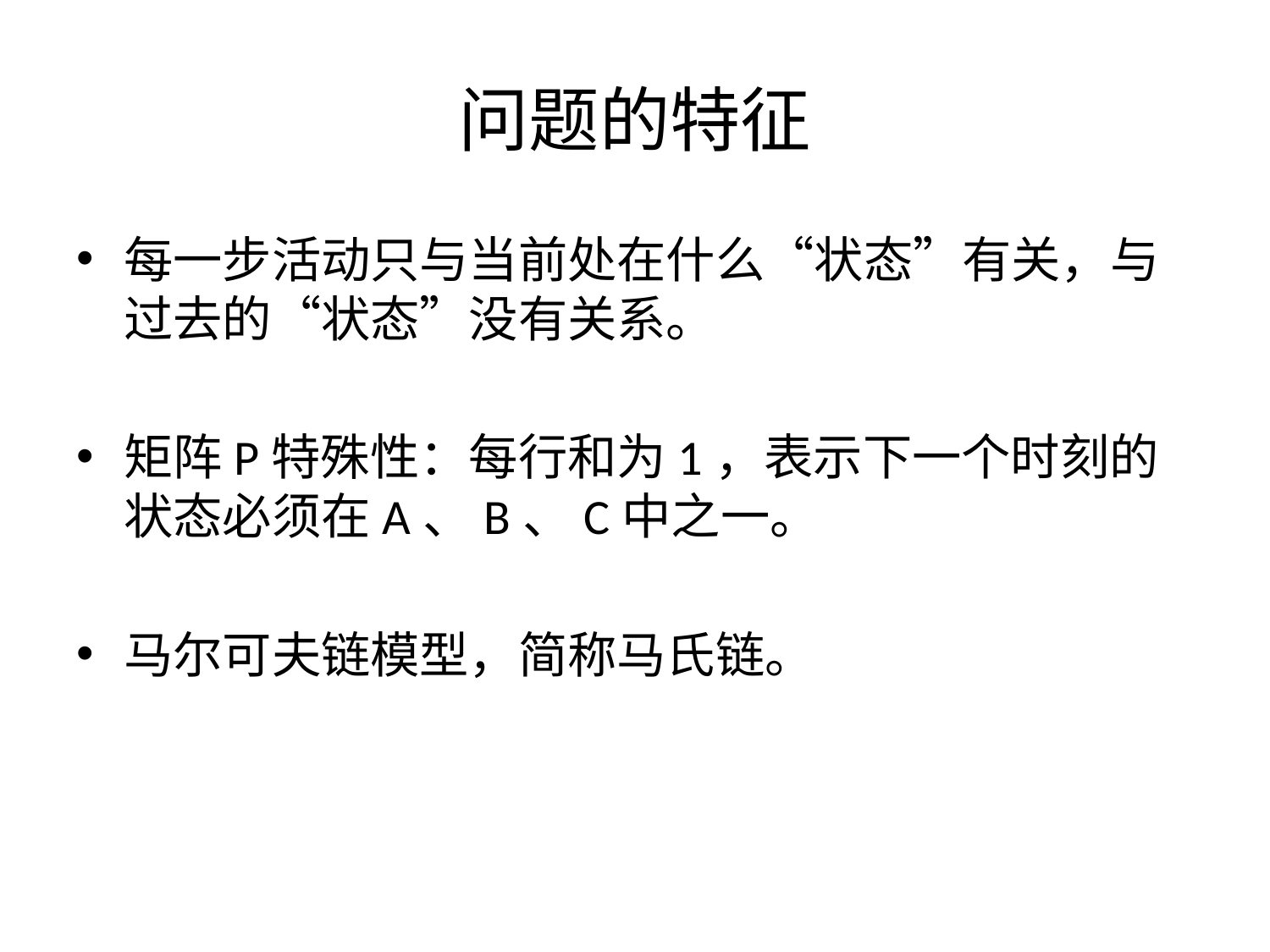

# 问题的特征
每一步活动只与当前处在什么“状态”有关，与过去的“状态”没有关系。

矩阵P特殊性：每行和为1，表示下一个时刻的状态必须在A、B、C中之一。

马尔可夫链模型，简称马氏链。